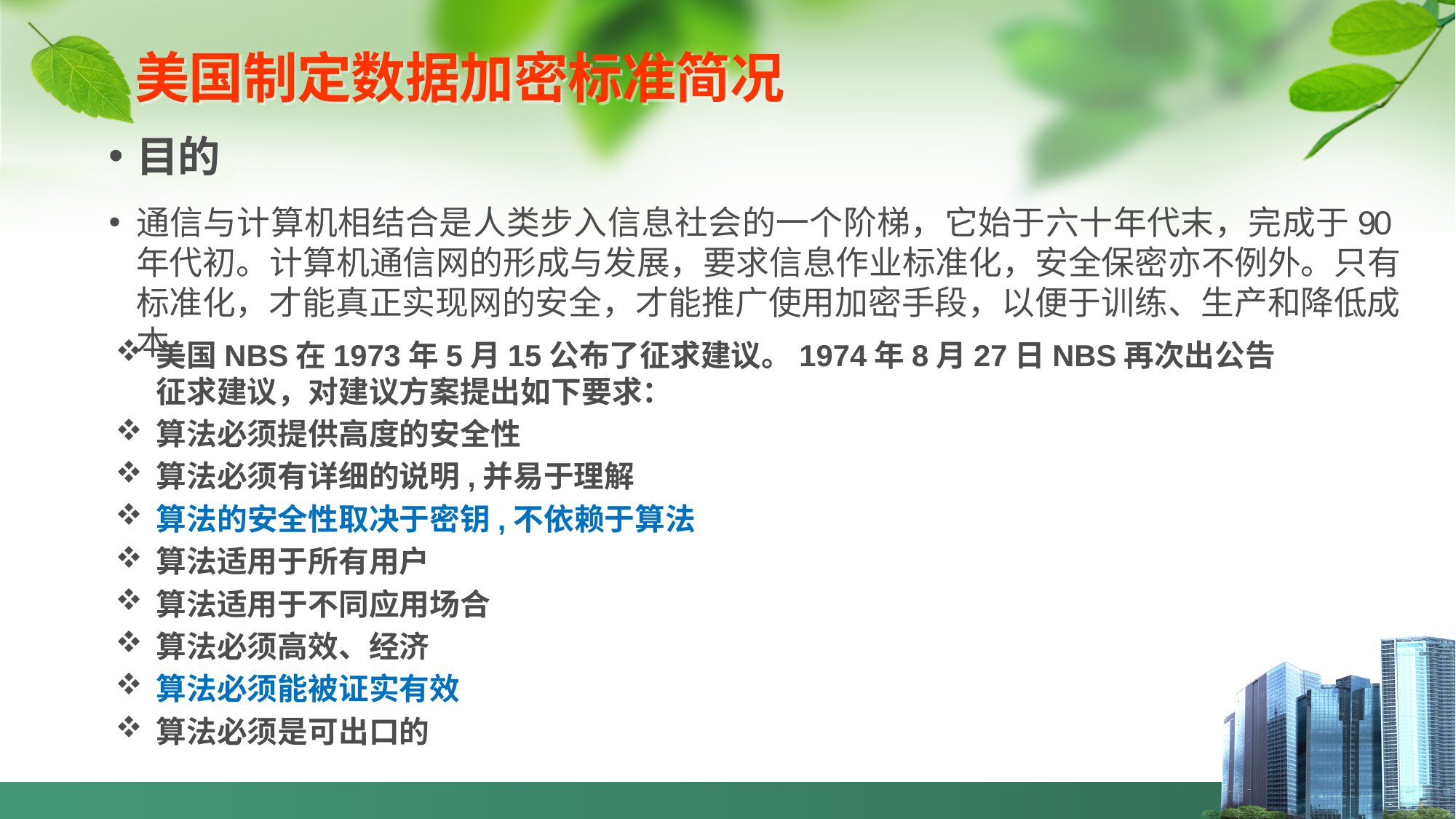

# 美国制定数据加密标准简况
目的
通信与计算机相结合是人类步入信息社会的一个阶梯，它始于六十年代末，完成于90年代初。计算机通信网的形成与发展，要求信息作业标准化，安全保密亦不例外。只有标准化，才能真正实现网的安全，才能推广使用加密手段，以便于训练、生产和降低成本
美国NBS在1973年5月15公布了征求建议。1974年8月27日NBS再次出公告征求建议，对建议方案提出如下要求：
算法必须提供高度的安全性
算法必须有详细的说明,并易于理解
算法的安全性取决于密钥,不依赖于算法
算法适用于所有用户
算法适用于不同应用场合
算法必须高效、经济
算法必须能被证实有效
算法必须是可出口的